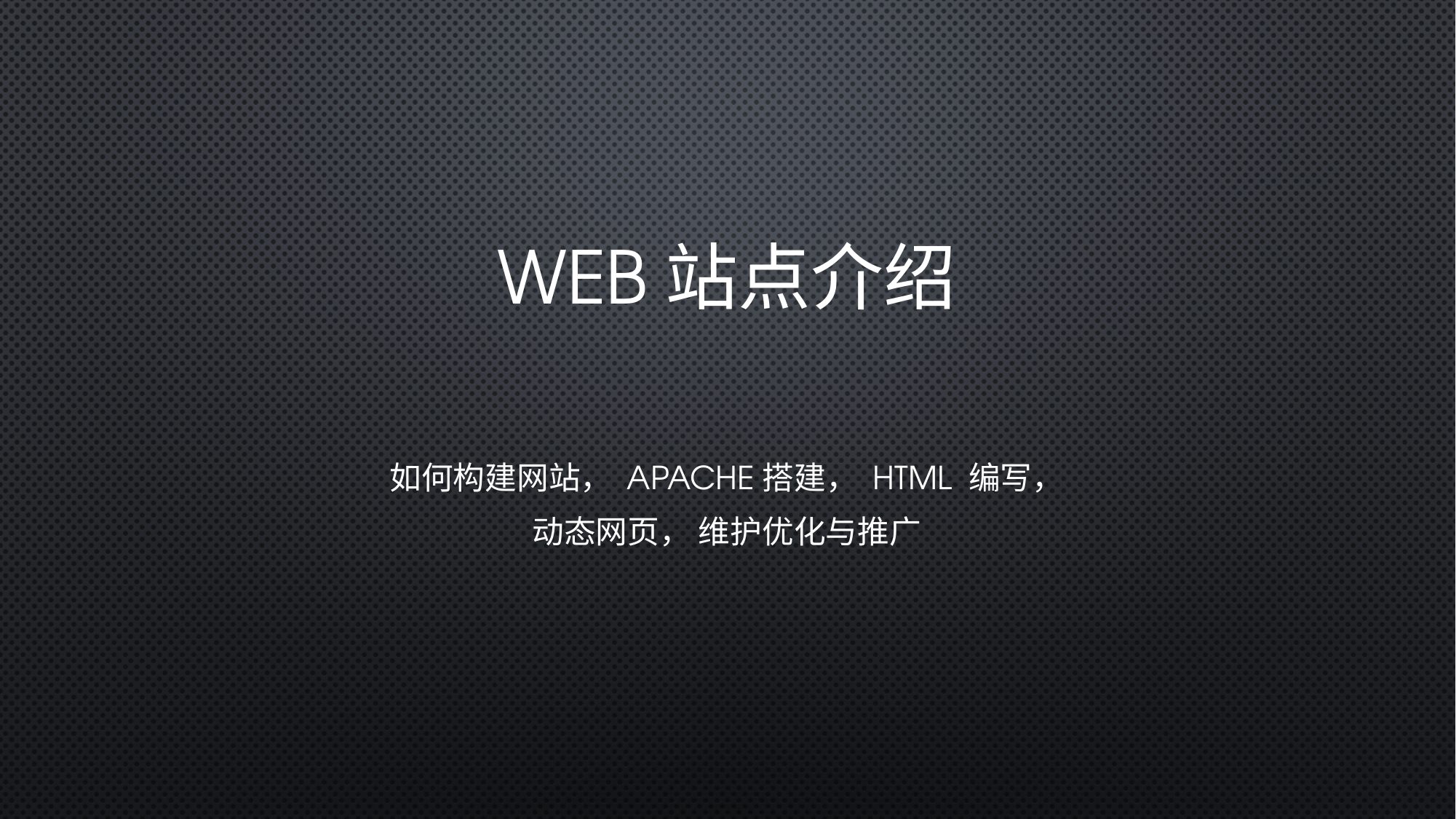

# Web站点介绍
如何构建网站， Apache搭建， HTML 编写，
动态网页， 维护优化与推广